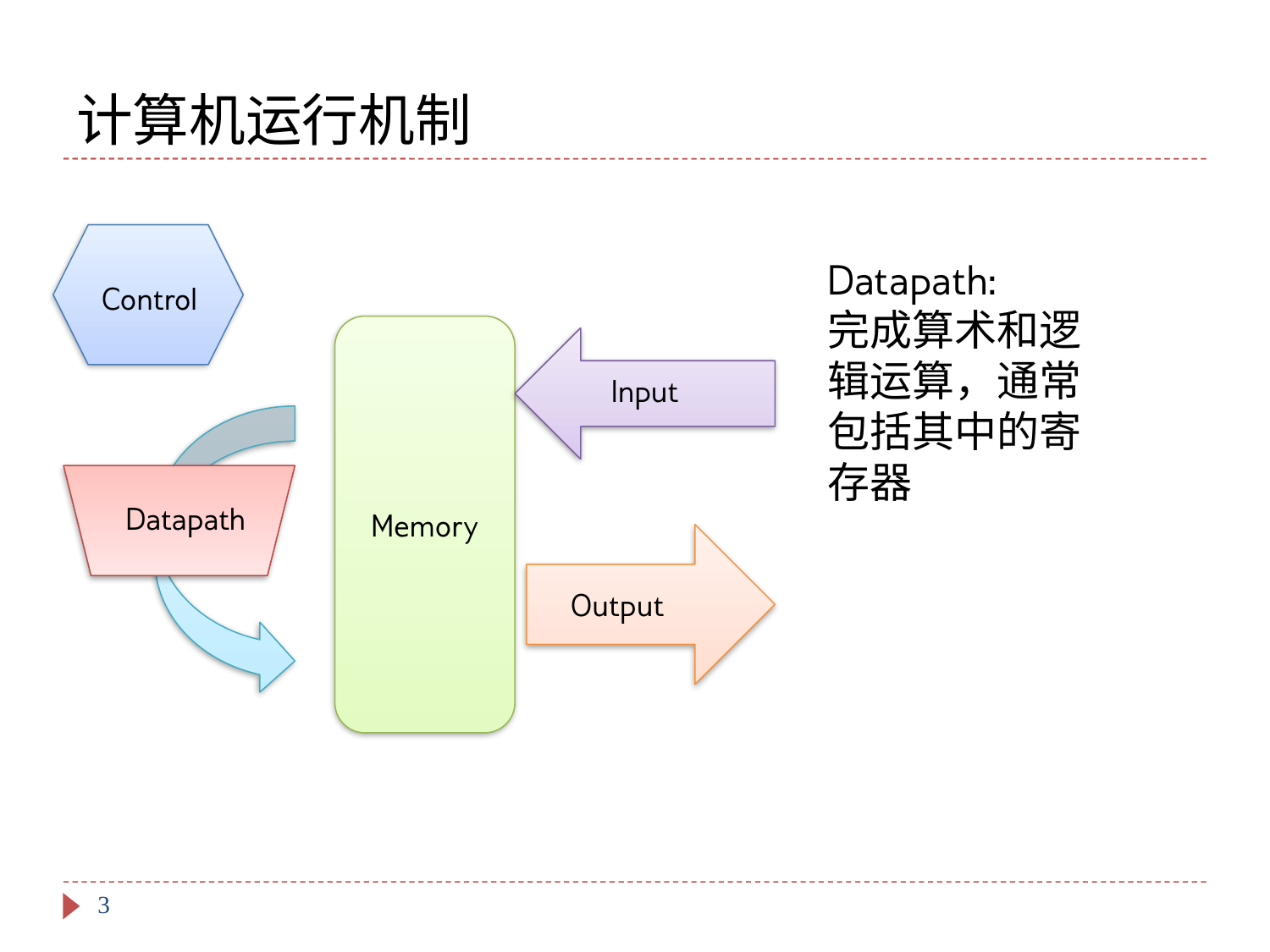

# 计算机运行机制

Control

Input

Datapath
Memory

Output
Datapath:
完成算术和逻辑运算，通常包括其中的寄存器
3